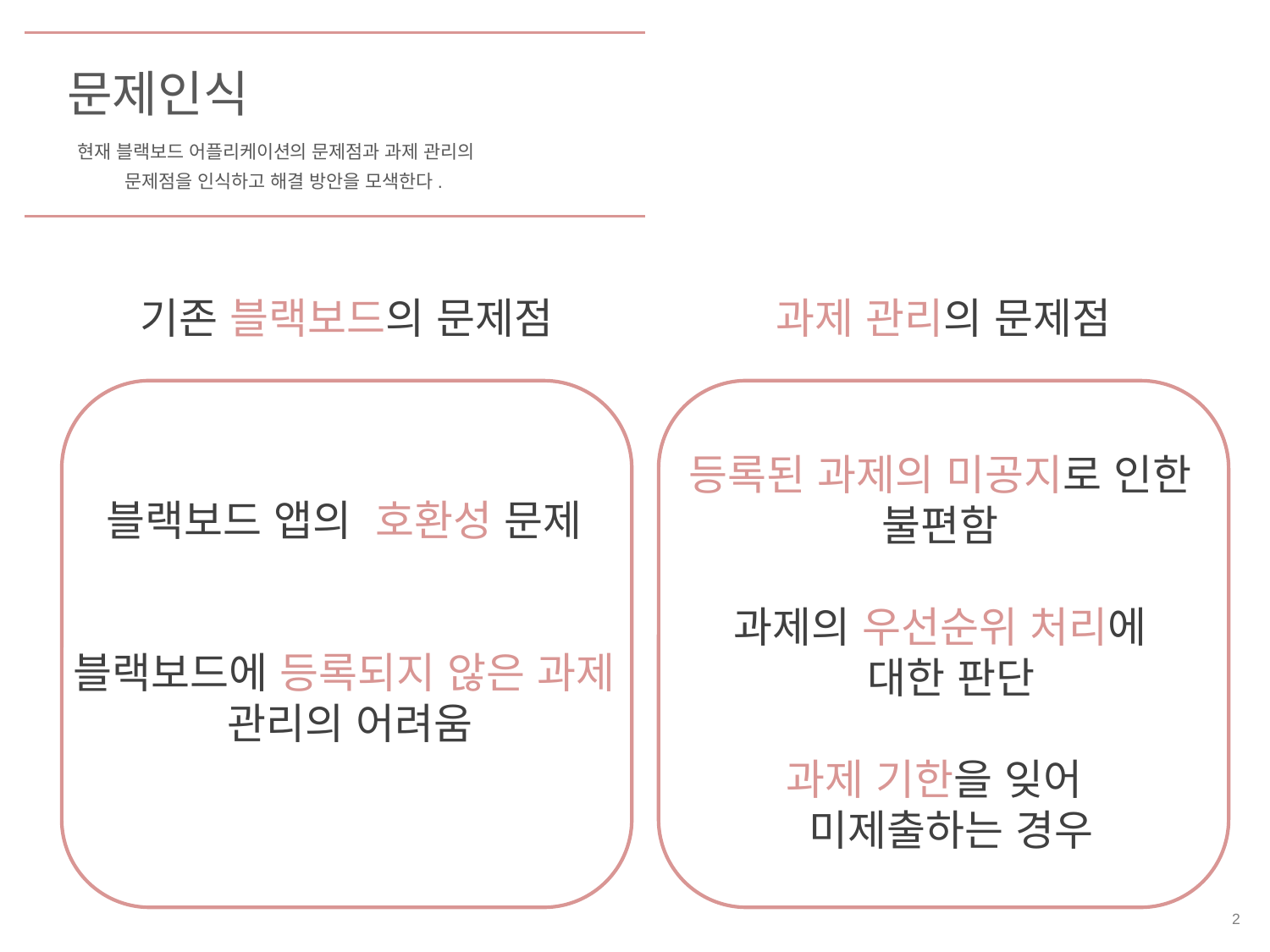

문제인식
현재 블랙보드 어플리케이션의 문제점과 과제 관리의 문제점을 인식하고 해결 방안을 모색한다.
기존 블랙보드의 문제점
과제 관리의 문제점

블랙보드 앱의  호환성 문제

블랙보드에 등록되지 않은 과제
관리의 어려움

등록된 과제의 미공지로 인한
불편함

과제의 우선순위 처리에
 대한 판단

과제 기한을 잊어
 미제출하는 경우